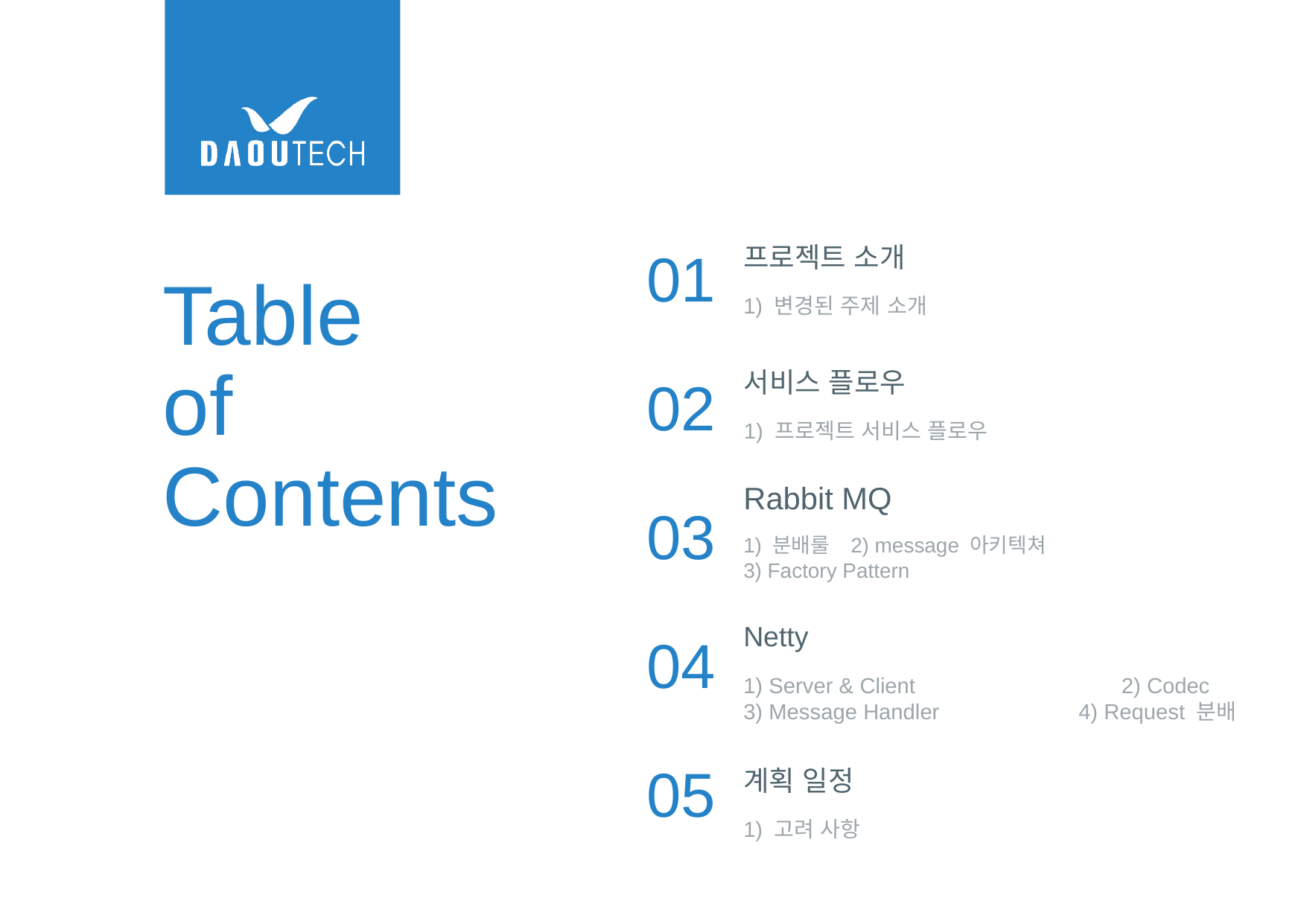

01
02
03
04
05
# Table of Contents
프로젝트 소개
1) 변경된 주제 소개
서비스 플로우
1) 프로젝트 서비스 플로우
Rabbit MQ
1) 분배룰			2) message 아키텍쳐
3) Factory Pattern

Netty
1) Server & Client		       2) Codec
3) Message Handler		4) Request 분배
계획 일정
1) 고려 사항